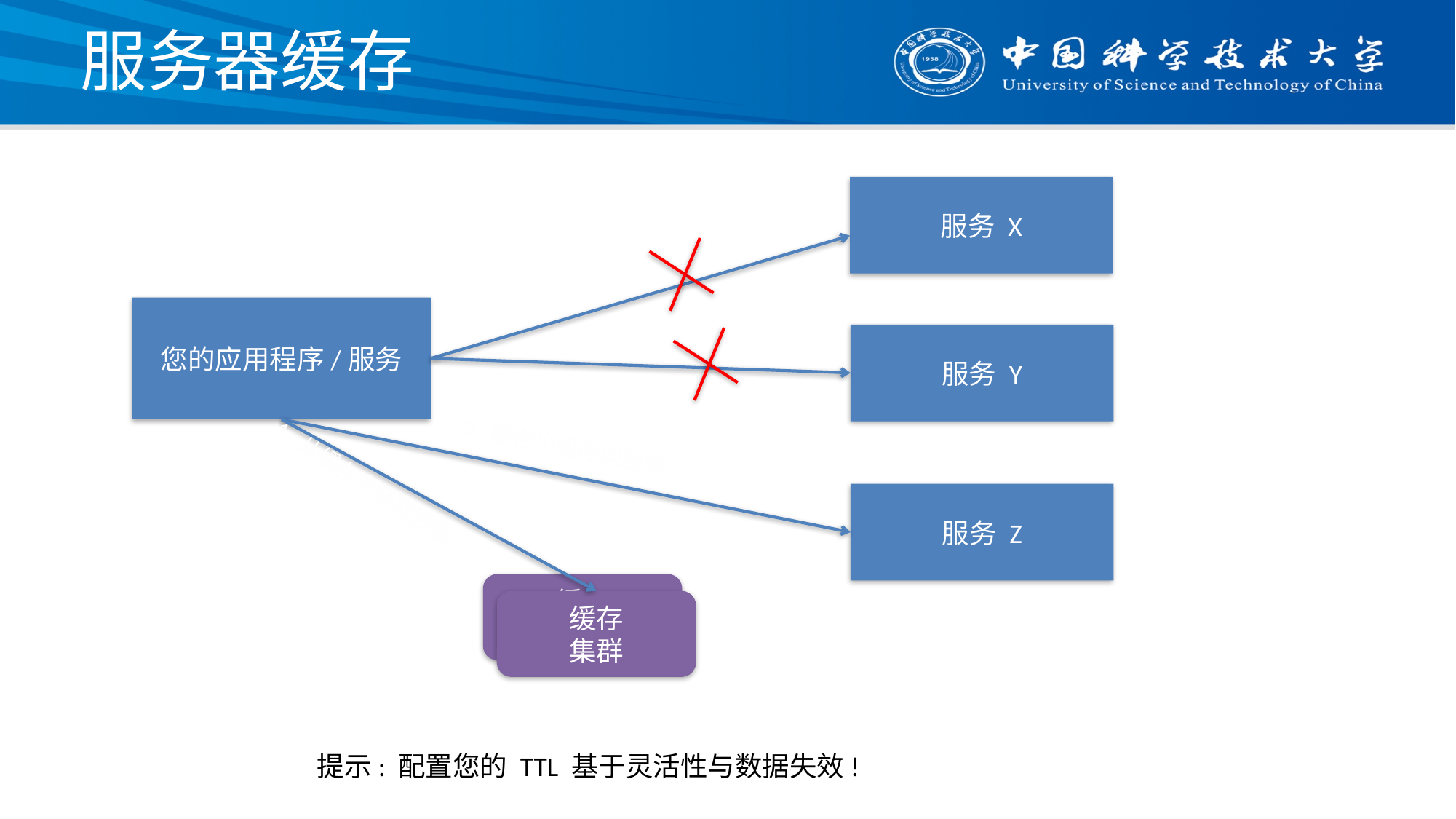

# 服务器缓存
服务 X
您的应用程序/服务
服务 Y
2. 缓存小姐呼叫服务
服务 Z
1. 从缓存中获取数据
缓存
集群
缓存
集群
提示: 配置您的 TTL 基于灵活性与数据失效!